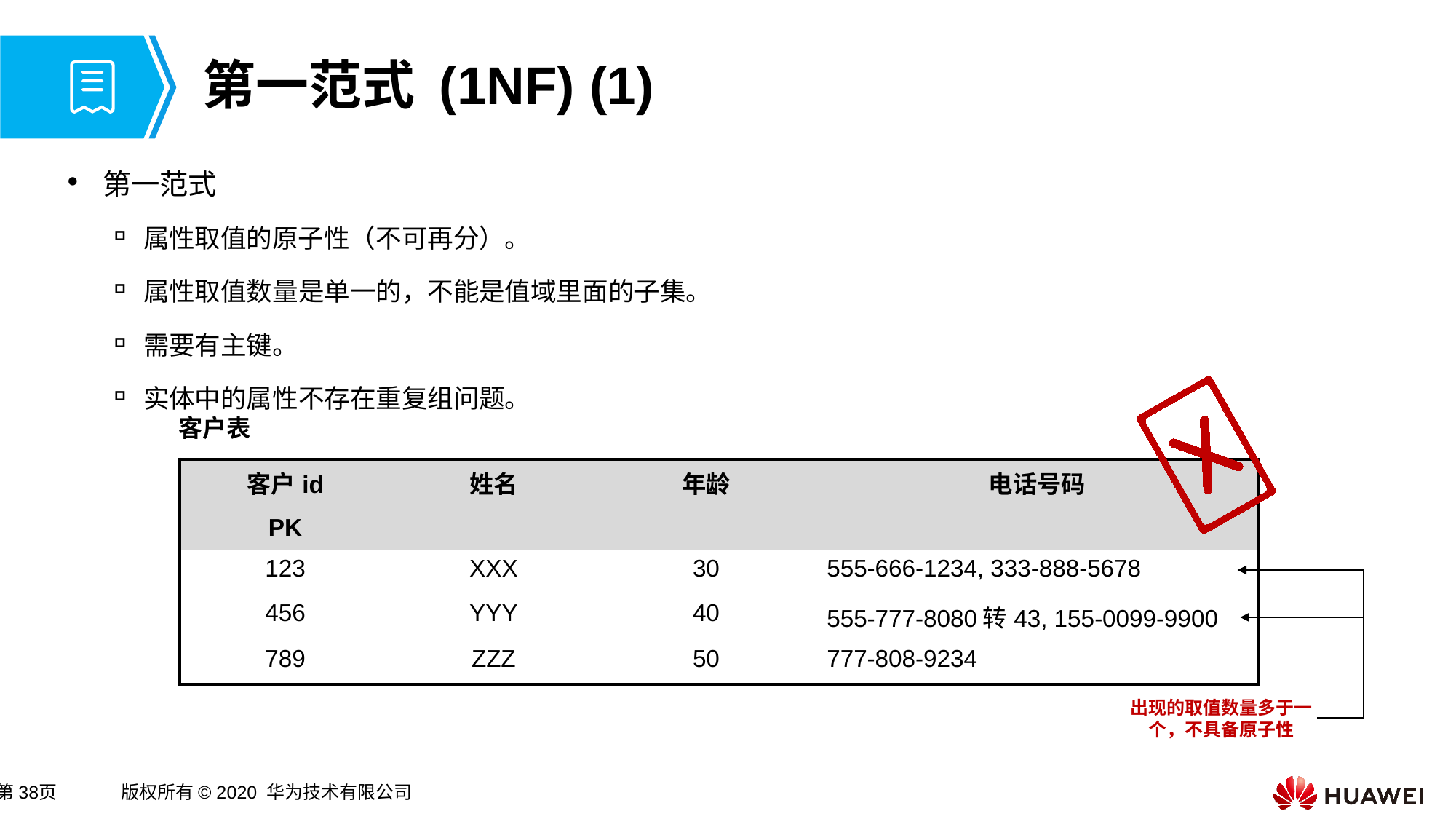

# 第一范式 (1NF) (1)
第一范式
属性取值的原子性（不可再分）。
属性取值数量是单一的，不能是值域里面的子集。
需要有主键。
实体中的属性不存在重复组问题。

客户表
| 客户id | 姓名 | 年龄 | 电话号码 |
| --- | --- | --- | --- |
| PK |  |  |  |
| 123 | XXX | 30 | 555-666-1234, 333-888-5678 |
| 456 | YYY | 40 | 555-777-8080转43, 155-0099-9900 |
| 789 | ZZZ | 50 | 777-808-9234 |
出现的取值数量多于一个，不具备原子性